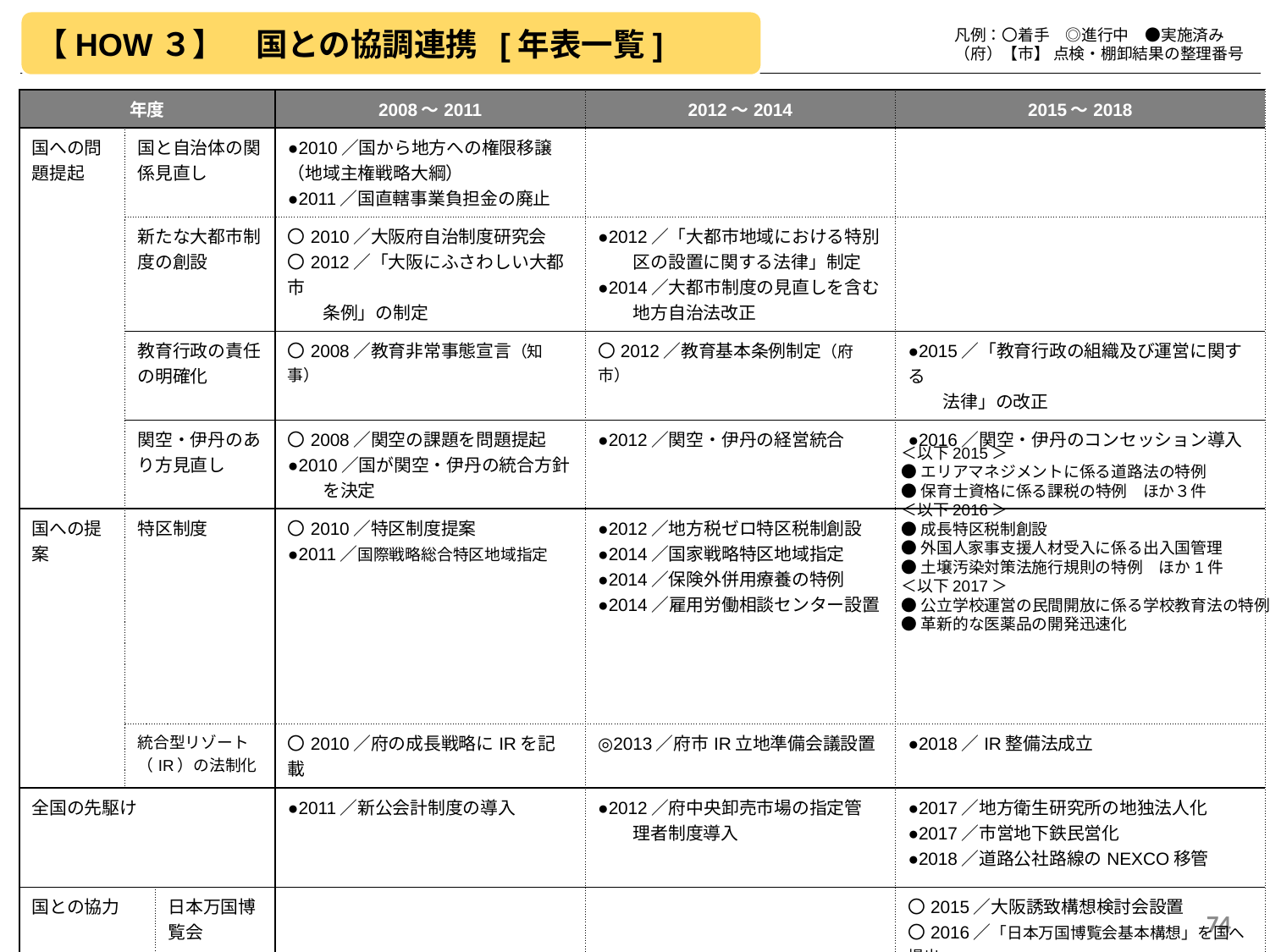

【HOW３】　国との協調連携  [年表一覧]
　　　　凡例：〇着手　◎進行中　●実施済み
　　　　（府）【市】 点検・棚卸結果の整理番号
| 年度 |  |  | 2008～2011 | 2012～2014 | 2015～2018 |
| --- | --- | --- | --- | --- | --- |
| 国への問題提起 | 国と自治体の関係見直し |  | ●2010／国から地方への権限移譲（地域主権戦略大綱） ●2011／国直轄事業負担金の廃止 |  |  |
|  | 新たな大都市制度の創設 |  | 〇2010／大阪府自治制度研究会 〇2012／「大阪にふさわしい大都市 　　条例」の制定 | ●2012／「大都市地域における特別 　　区の設置に関する法律」制定 ●2014／大都市制度の見直しを含む 　　地方自治法改正 |  |
|  | 教育行政の責任の明確化 |  | 〇2008／教育非常事態宣言（知事） | 〇2012／教育基本条例制定（府市） | ●2015／「教育行政の組織及び運営に関する 　　法律」の改正 |
|  | 関空・伊丹のあり方見直し |  | 〇2008／関空の課題を問題提起 ●2010／国が関空・伊丹の統合方針 　　を決定 | ●2012／関空・伊丹の経営統合 | ●2016／関空・伊丹のコンセッション導入 |
| 国への提案 | 特区制度 |  | 〇2010／特区制度提案 ●2011／国際戦略総合特区地域指定 | ●2012／地方税ゼロ特区税制創設 ●2014／国家戦略特区地域指定 ●2014／保険外併用療養の特例 ●2014／雇用労働相談センター設置 |  |
|  | 統合型リゾート（IR）の法制化 |  | 〇2010／府の成長戦略にIRを記載 | ◎2013／府市IR立地準備会議設置 | ●2018／IR整備法成立 |
| 全国の先駆け |  |  | ●2011／新公会計制度の導入 | ●2012／府中央卸売市場の指定管 　　理者制度導入 | ●2017／地方衛生研究所の地独法人化 ●2017／市営地下鉄民営化 ●2018／道路公社路線のNEXCO移管 |
| 国との協力 |  | 日本万国博覧会 |  |  | 〇2015／大阪誘致構想検討会設置 〇2016／「日本万国博覧会基本構想」を国へ提出 〇2017／立候補を閣議決定 ●2018／日本・大阪開催決定 |
＜以下2015＞
●エリアマネジメントに係る道路法の特例
●保育士資格に係る課税の特例　ほか３件
＜以下2016＞
●成長特区税制創設
●外国人家事支援人材受入に係る出入国管理
●土壌汚染対策法施行規則の特例　ほか1件
＜以下2017＞
●公立学校運営の民間開放に係る学校教育法の特例
●革新的な医薬品の開発迅速化
74